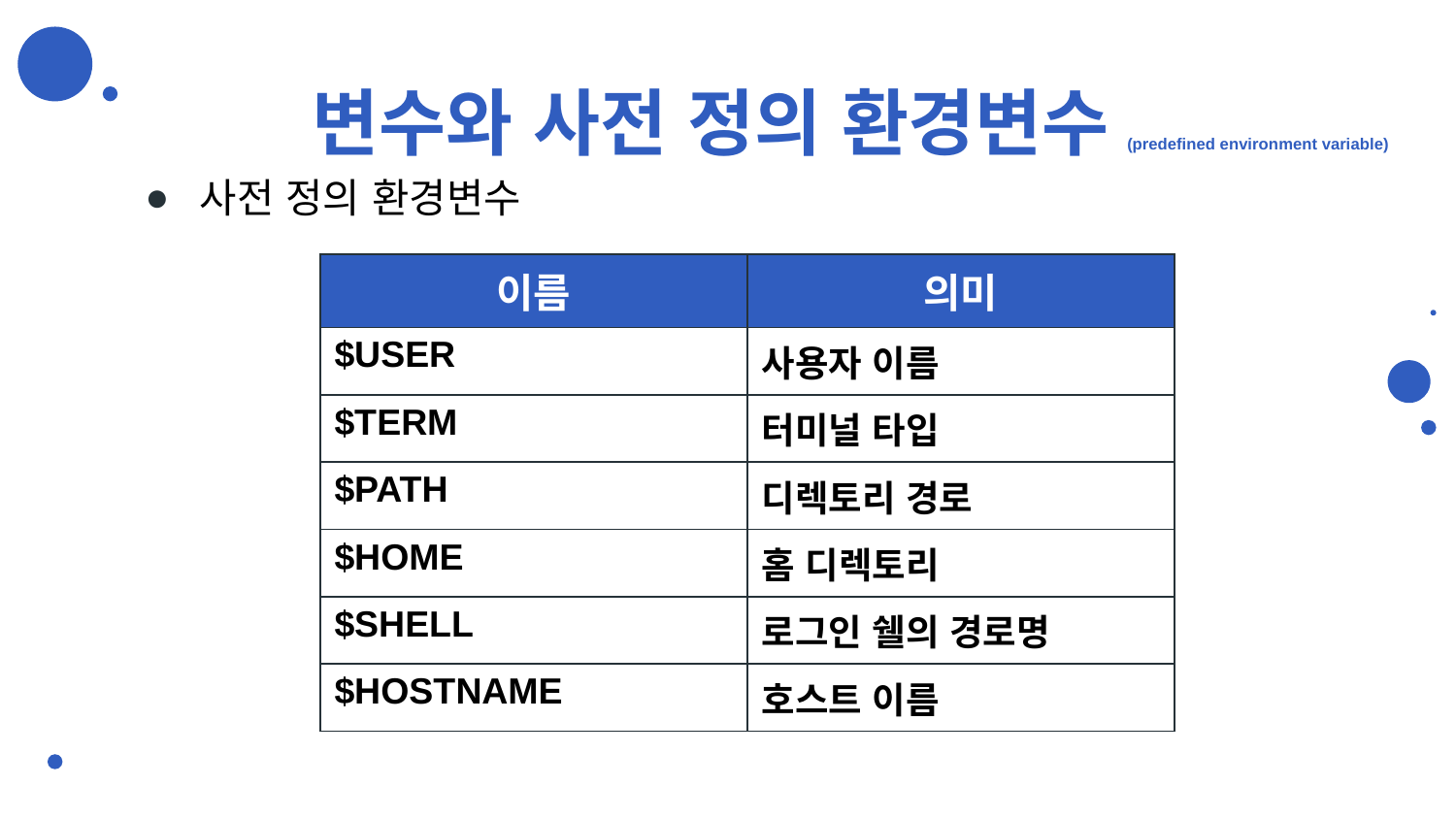

# 변수와 사전 정의 환경변수(predefined environment variable)
사전 정의 환경변수

| 이름 | 의미 |
| --- | --- |
| $USER | 사용자 이름 |
| $TERM | 터미널 타입 |
| $PATH | 디렉토리 경로 |
| $HOME | 홈 디렉토리 |
| $SHELL | 로그인 쉘의 경로명 |
| $HOSTNAME | 호스트 이름 |